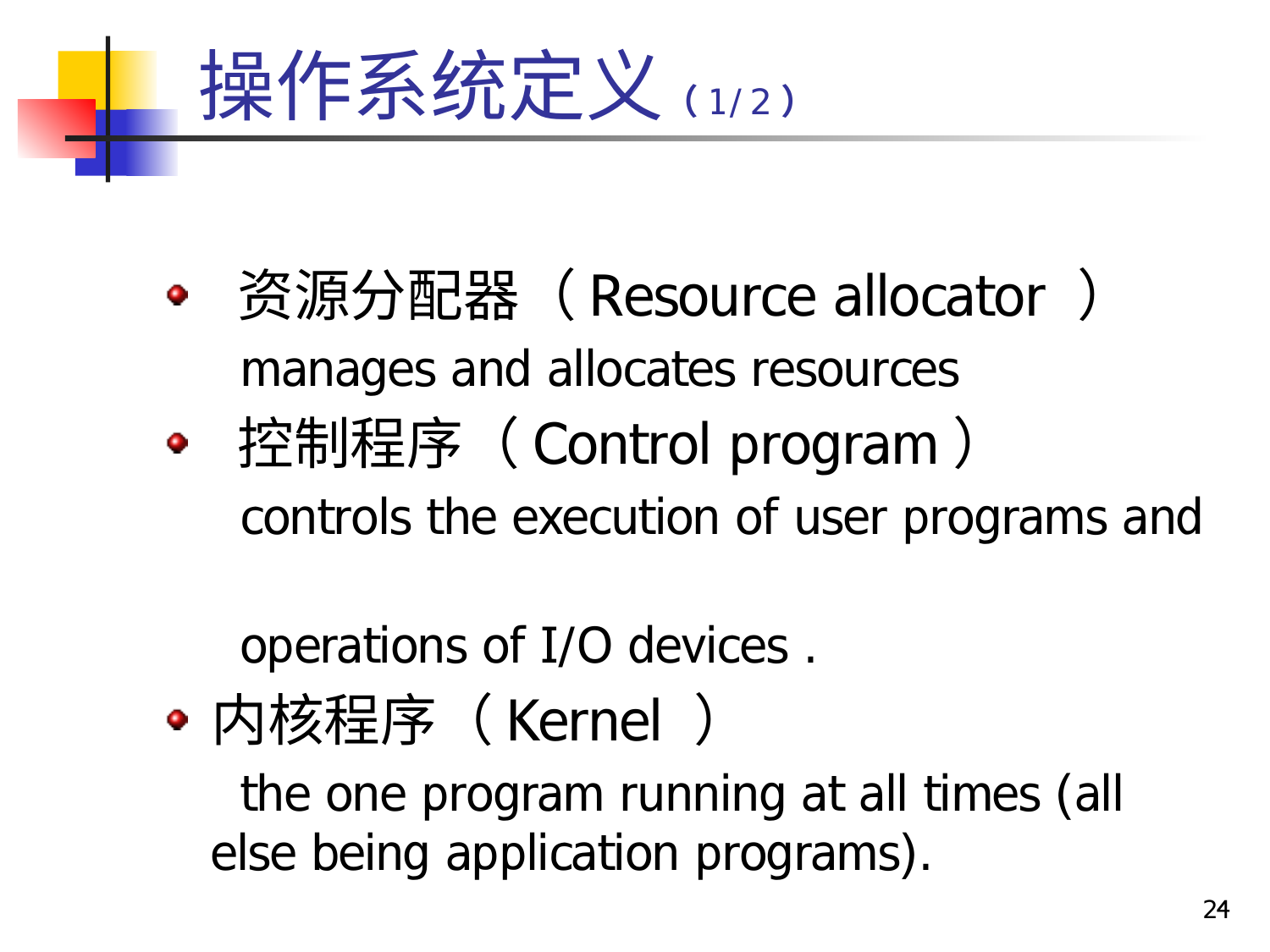

# 操作系统定义（1/2）
 资源分配器（Resource allocator ）
     manages and allocates resources
 控制程序（Control program）
     controls the execution of user programs and
     operations of I/O devices .
内核程序（Kernel ）
     the one program running at all times (all else being application programs).

24